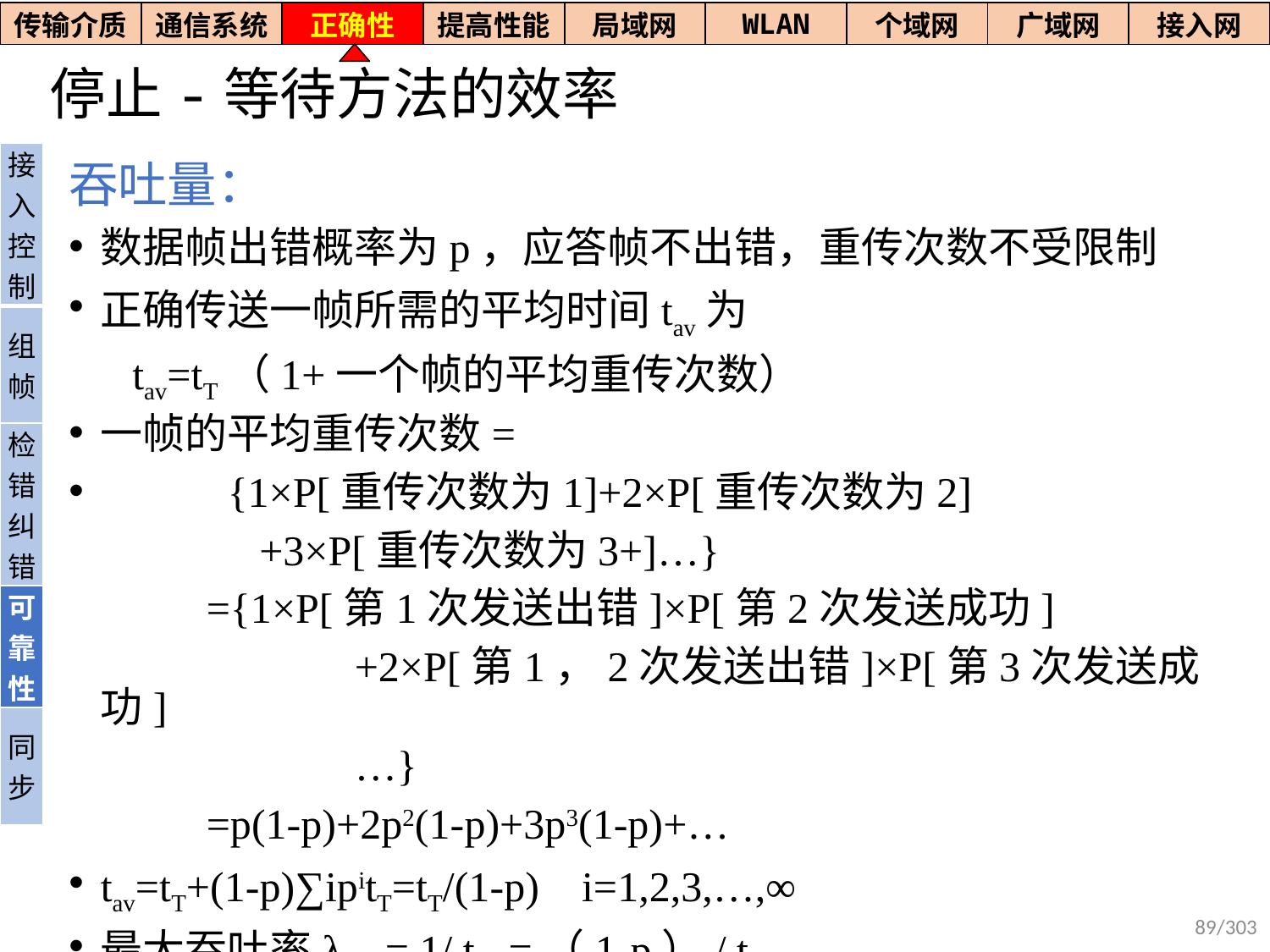

| 传输介质 | 通信系统 | 正确性 | 提高性能 | 局域网 | WLAN | 个域网 | 广域网 | 接入网 |
| --- | --- | --- | --- | --- | --- | --- | --- | --- |

# 停止-等待方法的效率
| 接入控制 |
| --- |
| 组帧 |
| 检错纠错 |
| 可靠性 |
| 同步 |
吞吐量：
数据帧出错概率为p，应答帧不出错，重传次数不受限制
正确传送一帧所需的平均时间tav为
      tav=tT（1+一个帧的平均重传次数）
一帧的平均重传次数=
            {1×P[重传次数为1]+2×P[重传次数为2]
                  +3×P[重传次数为3+]…}
             ={1×P[第1次发送出错]×P[第2次发送成功]
                           +2×P[第1，2次发送出错]×P[第3次发送成功]
                           …}
             =p(1-p)+2p2(1-p)+3p3(1-p)+…
tav=tT+(1-p)∑ipitT=tT/(1-p)    i=1,2,3,…,∞
最大吞吐率λmax= 1/ tav =（1-p）/ tT
89/303